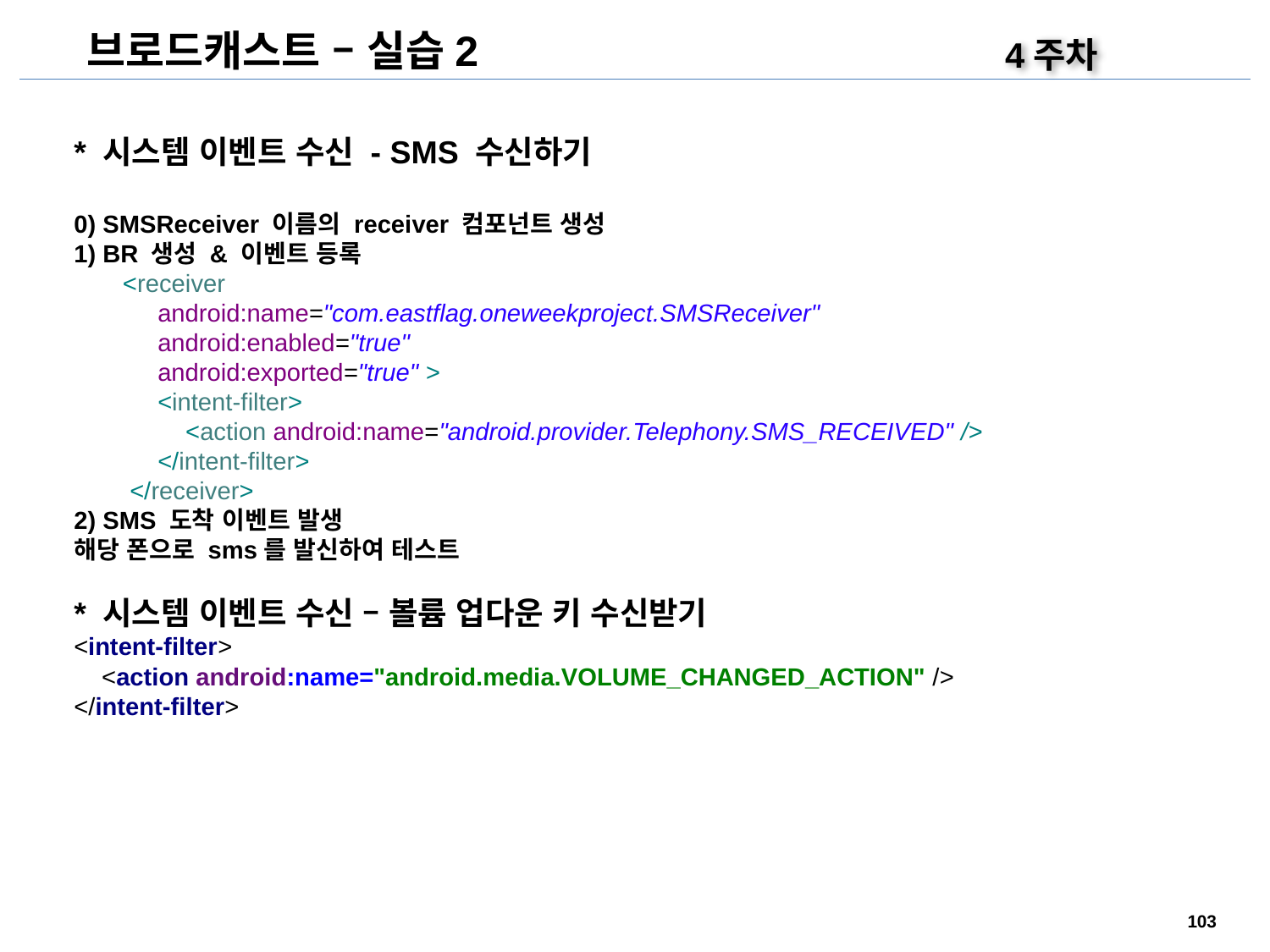

브로드캐스트 – 실습2
4주차
* 시스템 이벤트 수신 - SMS 수신하기

0) SMSReceiver 이름의 receiver 컴포넌트 생성
1) BR 생성 & 이벤트 등록
       <receiver
            android:name="com.eastflag.oneweekproject.SMSReceiver"
            android:enabled="true"
            android:exported="true" >
            <intent-filter>
                <action android:name="android.provider.Telephony.SMS_RECEIVED" />
            </intent-filter>
        </receiver>
2) SMS 도착 이벤트 발생
해당 폰으로 sms를 발신하여 테스트

* 시스템 이벤트 수신 – 볼륨 업다운 키 수신받기
<intent-filter>
    <action android:name="android.media.VOLUME_CHANGED_ACTION" />
</intent-filter>